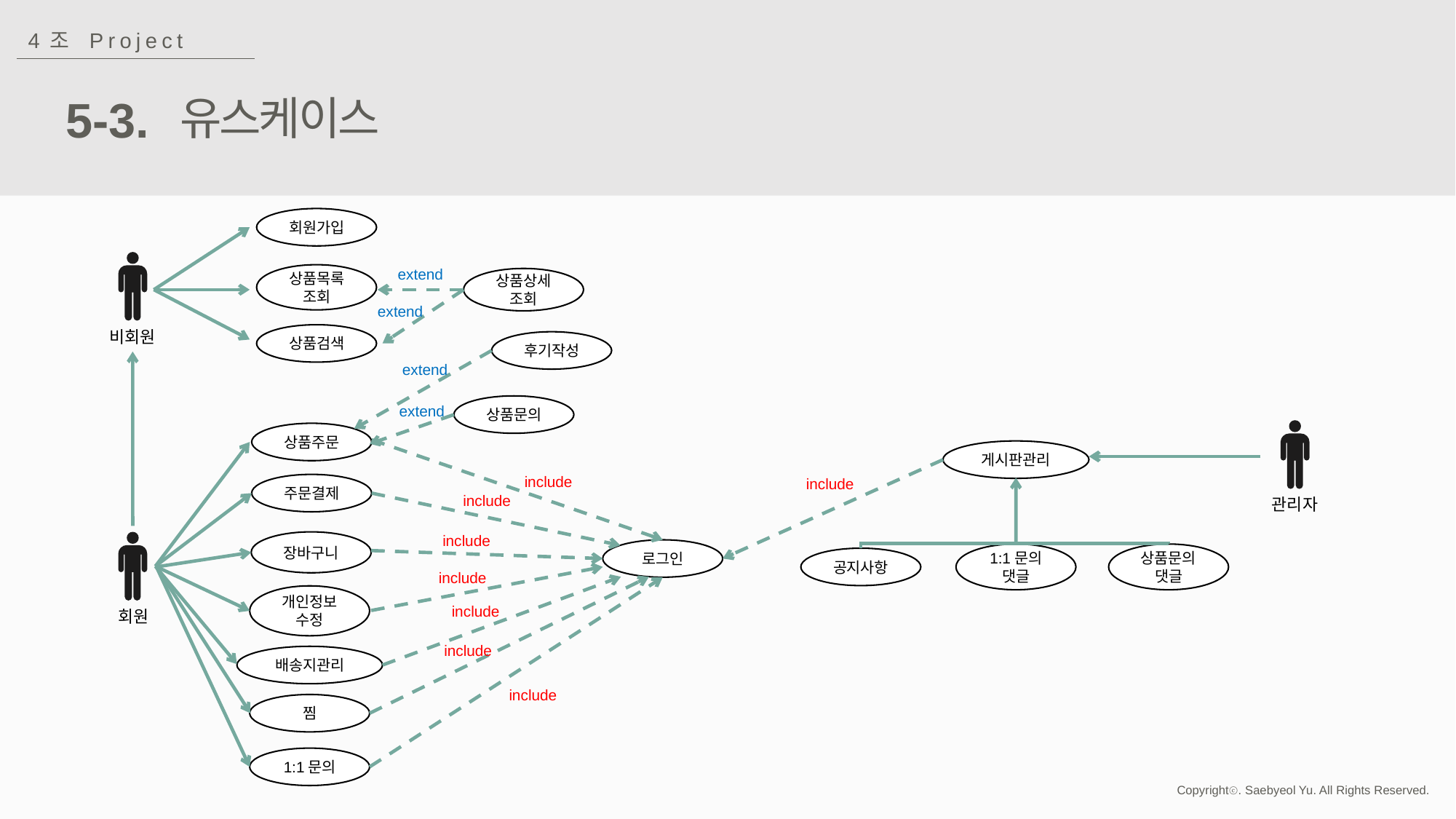

4조 Project
5-3.
유스케이스
회원가입

extend
상품목록조회
상품상세조회
extend
비회원
상품검색
후기작성
extend
extend
상품문의

상품주문
게시판관리
include
include
주문결제
include
관리자
include

장바구니
로그인
1:1문의 댓글
상품문의
댓글
공지사항
include
개인정보수정
include
회원
include
배송지관리
include
찜
1:1문의